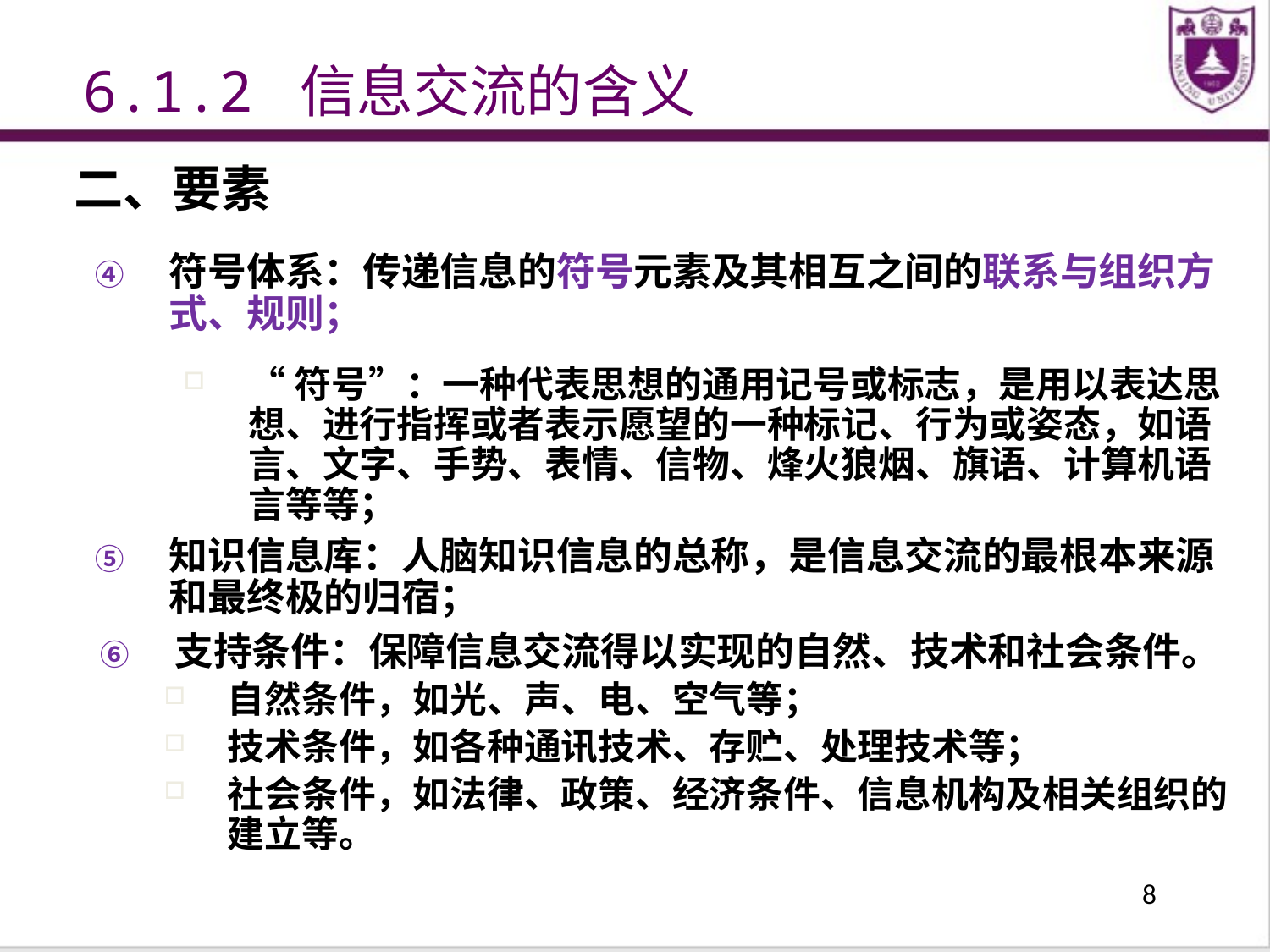

6.1.2 信息交流的含义
二、要素
符号体系：传递信息的符号元素及其相互之间的联系与组织方式、规则；
“符号”：一种代表思想的通用记号或标志，是用以表达思想、进行指挥或者表示愿望的一种标记、行为或姿态，如语言、文字、手势、表情、信物、烽火狼烟、旗语、计算机语言等等；
知识信息库：人脑知识信息的总称，是信息交流的最根本来源和最终极的归宿；
支持条件：保障信息交流得以实现的自然、技术和社会条件。
自然条件，如光、声、电、空气等；
技术条件，如各种通讯技术、存贮、处理技术等；
社会条件，如法律、政策、经济条件、信息机构及相关组织的建立等。
8